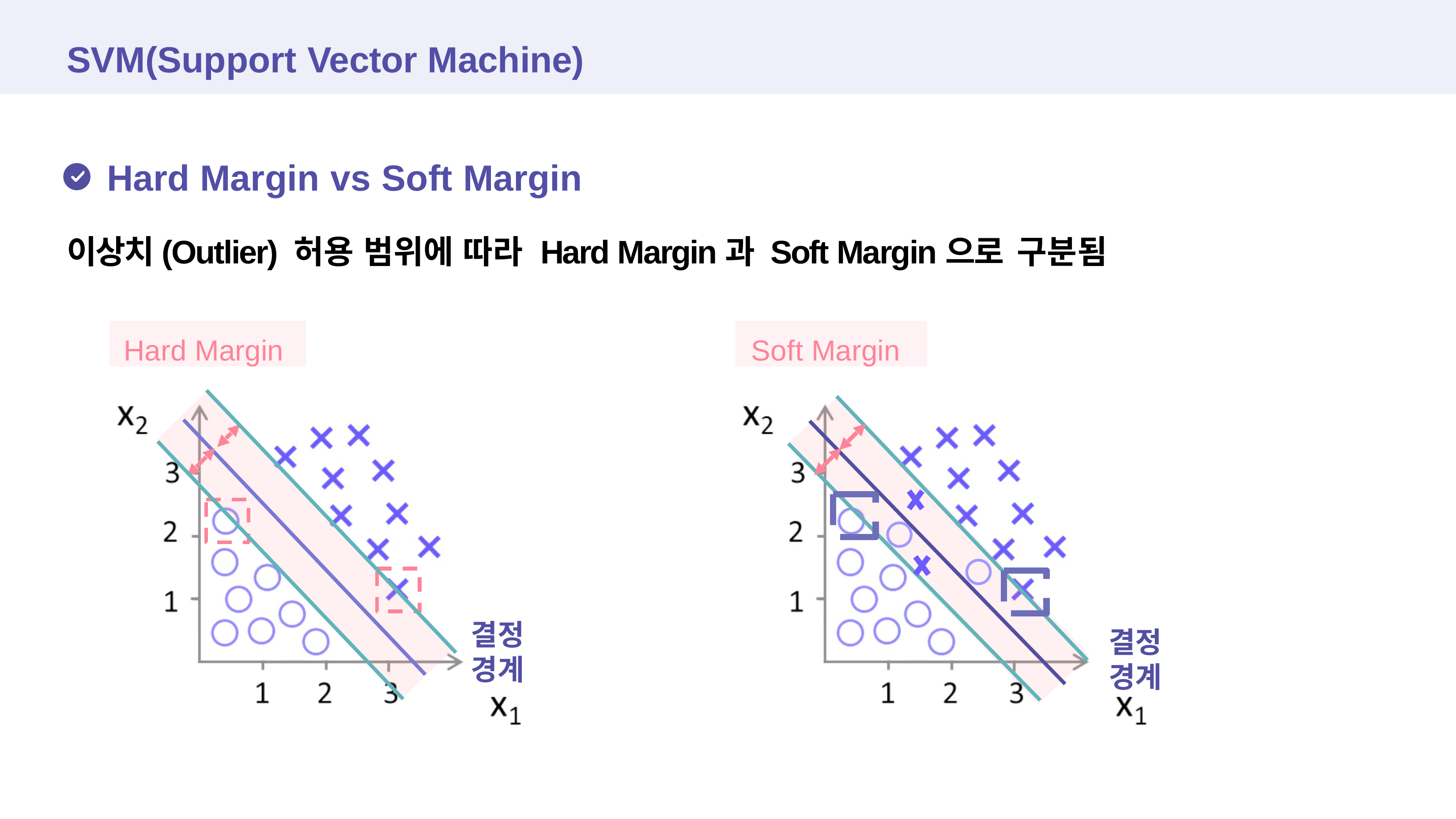

# SVM(Support Vector Machine)
Hard Margin vs Soft Margin
이상치(Outlier) 허용 범위에 따라 Hard Margin과 Soft Margin으로 구분됨

Hard Margin
Soft Margin

결정 경계
결정 경계